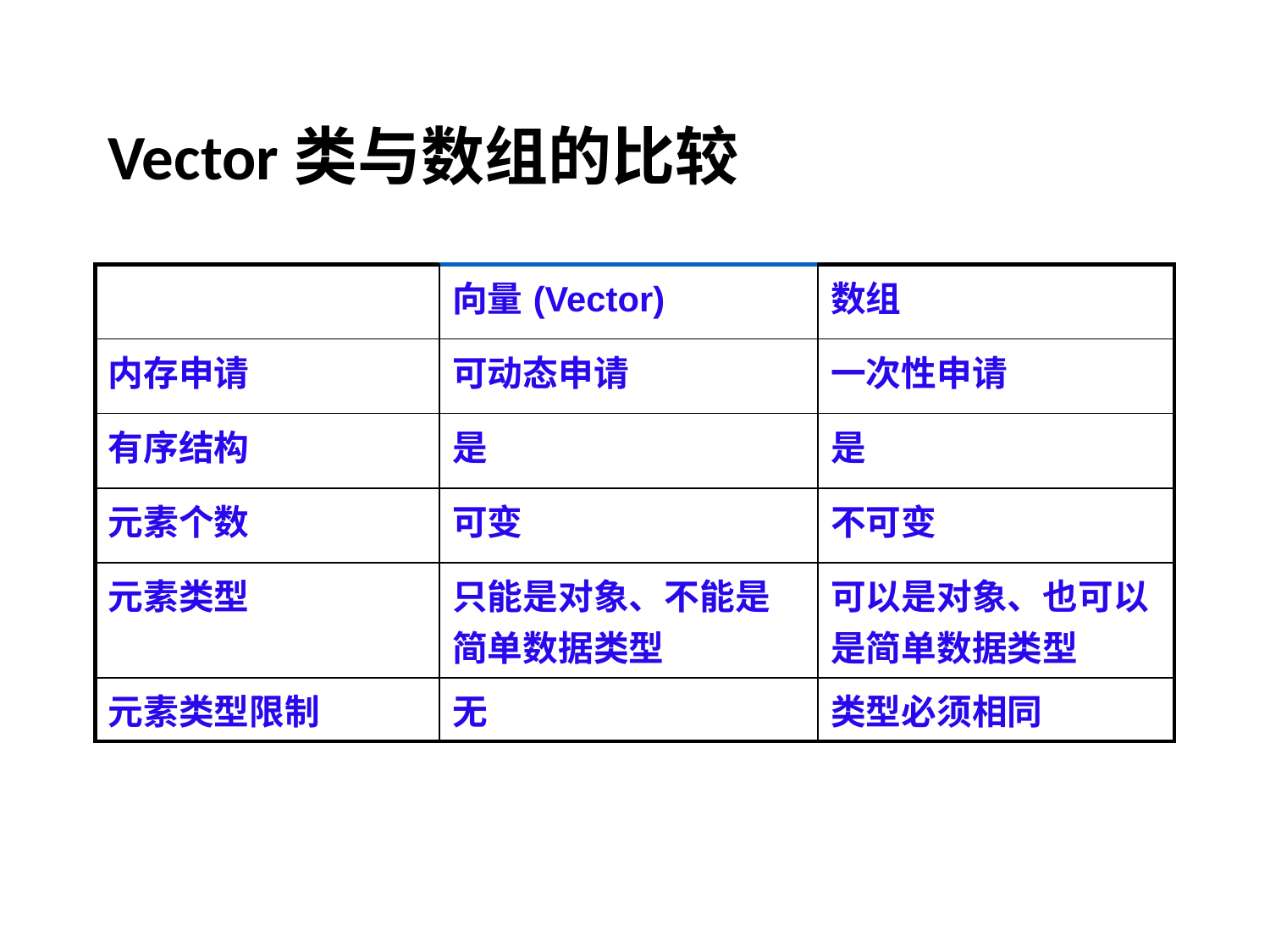

# Vector类与数组的比较
|  | 向量(Vector) | 数组 |
| --- | --- | --- |
| 内存申请 | 可动态申请 | 一次性申请 |
| 有序结构 | 是 | 是 |
| 元素个数 | 可变 | 不可变 |
| 元素类型 | 只能是对象、不能是简单数据类型 | 可以是对象、也可以是简单数据类型 |
| 元素类型限制 | 无 | 类型必须相同 |